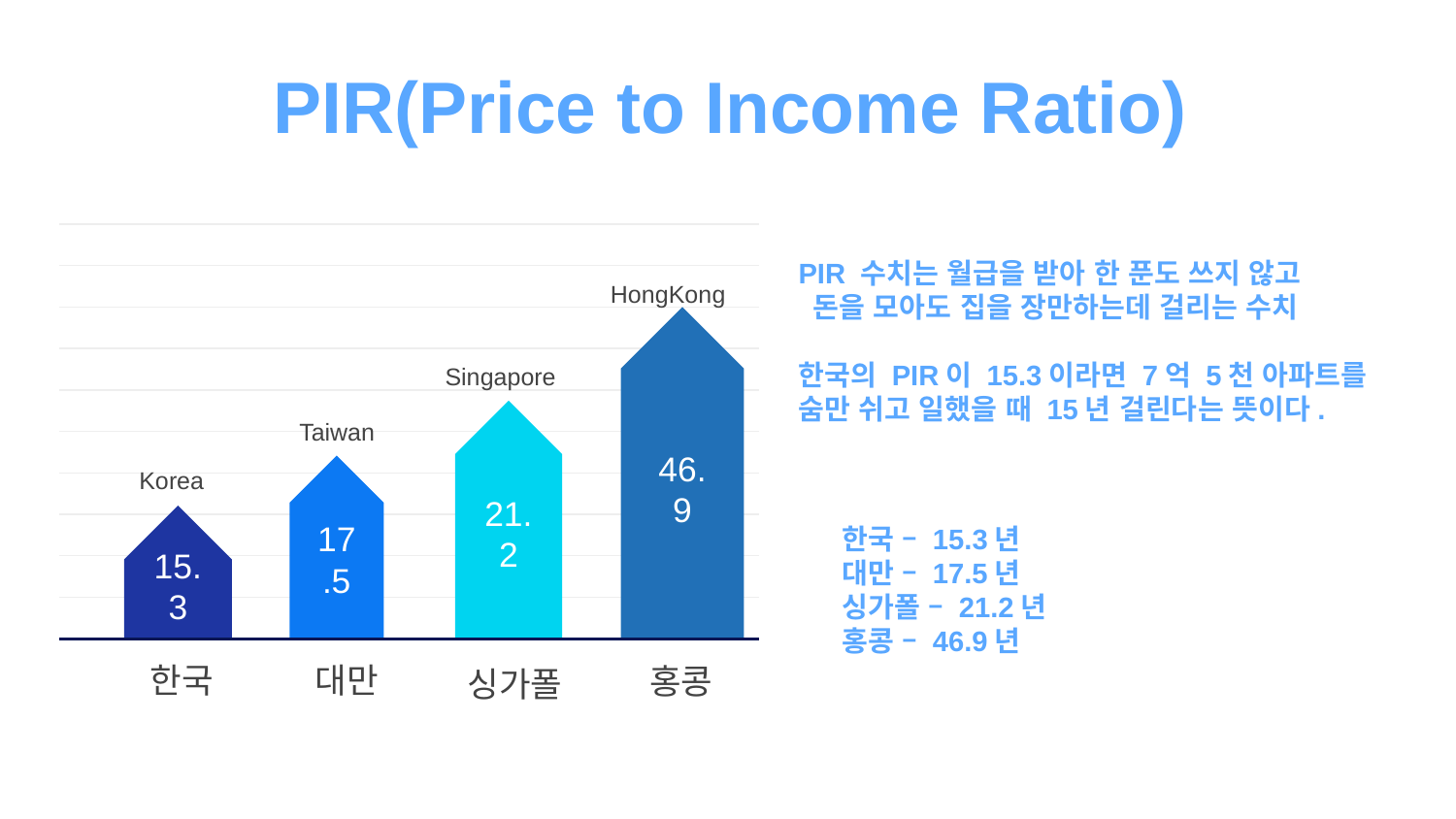

# PIR(Price to Income Ratio)
PIR 수치는 월급을 받아 한 푼도 쓰지 않고
 돈을 모아도 집을 장만하는데 걸리는 수치

한국의 PIR이 15.3이라면 7억 5천 아파트를
숨만 쉬고 일했을 때 15년 걸린다는 뜻이다.
HongKong
46.9
Singapore
21.2
Taiwan
17.5
Korea
15.3
한국 – 15.3년
대만 – 17.5년
싱가폴 – 21.2년
홍콩 – 46.9년
대만
한국
홍콩
싱가폴